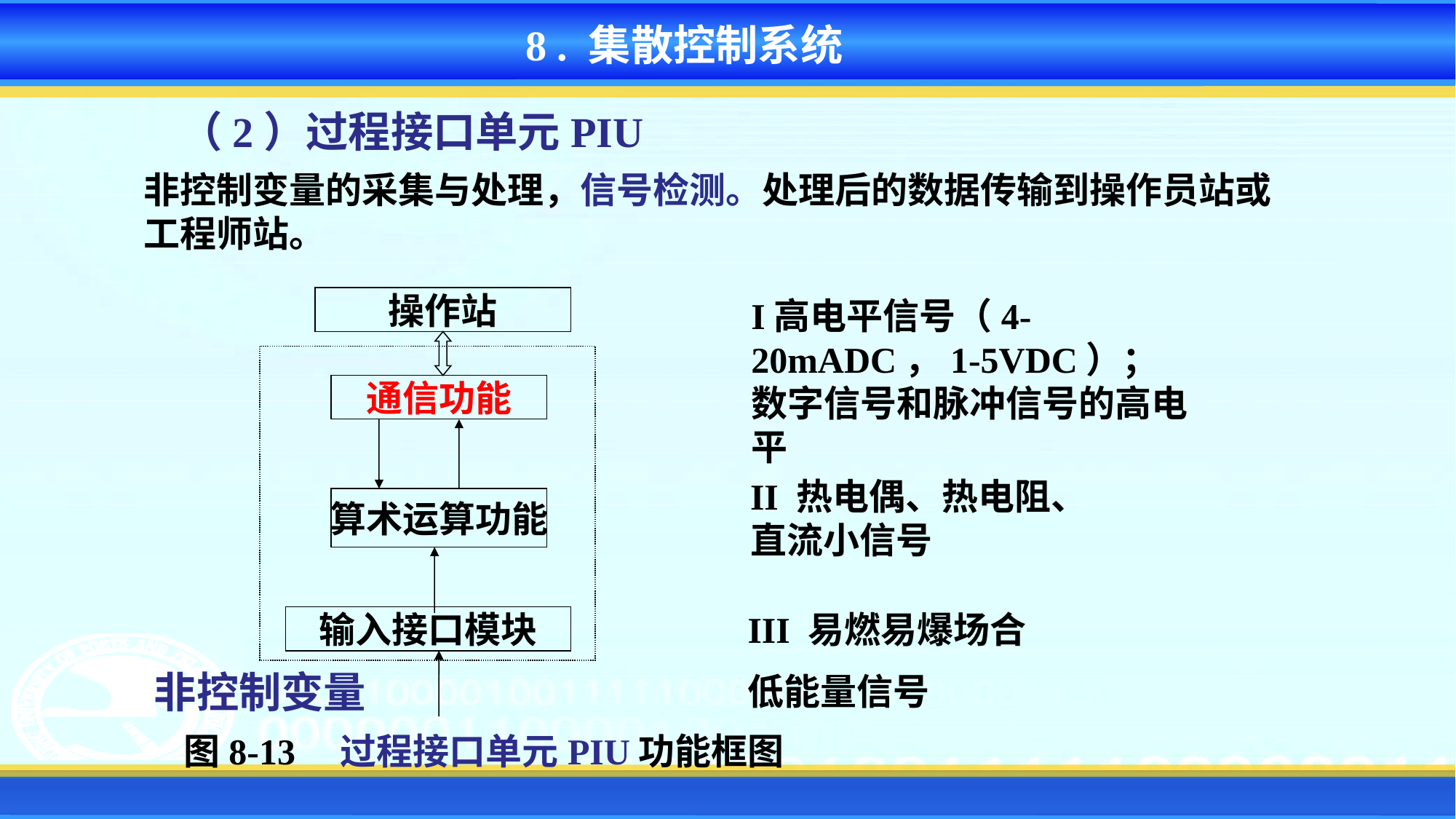

8 . 集散控制系统
（2）过程接口单元PIU
非控制变量的采集与处理，信号检测。处理后的数据传输到操作员站或工程师站。
操作站

通信功能

算术运算功能

输入接口模块

I高电平信号（4-20mADC，1-5VDC）；数字信号和脉冲信号的高电平
II 热电偶、热电阻、直流小信号
III 易燃易爆场合
低能量信号
非控制变量
图8-13    过程接口单元PIU功能框图